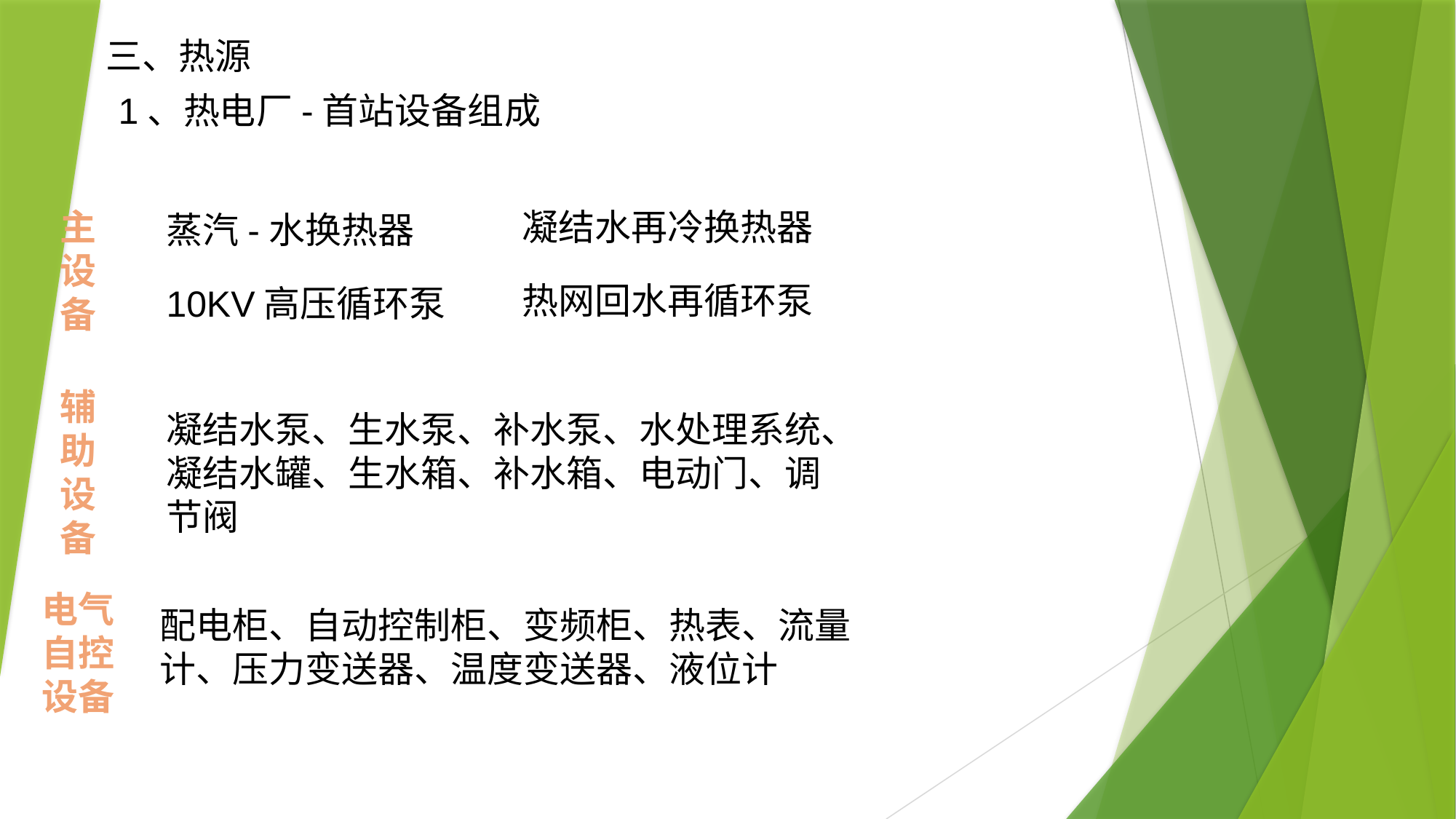

# 三、热源
1、热电厂-首站设备组成
主设备
凝结水再冷换热器
蒸汽-水换热器
热网回水再循环泵
10KV高压循环泵
辅助设备
凝结水泵、生水泵、补水泵、水处理系统、凝结水罐、生水箱、补水箱、电动门、调节阀
电气自控设备
配电柜、自动控制柜、变频柜、热表、流量计、压力变送器、温度变送器、液位计